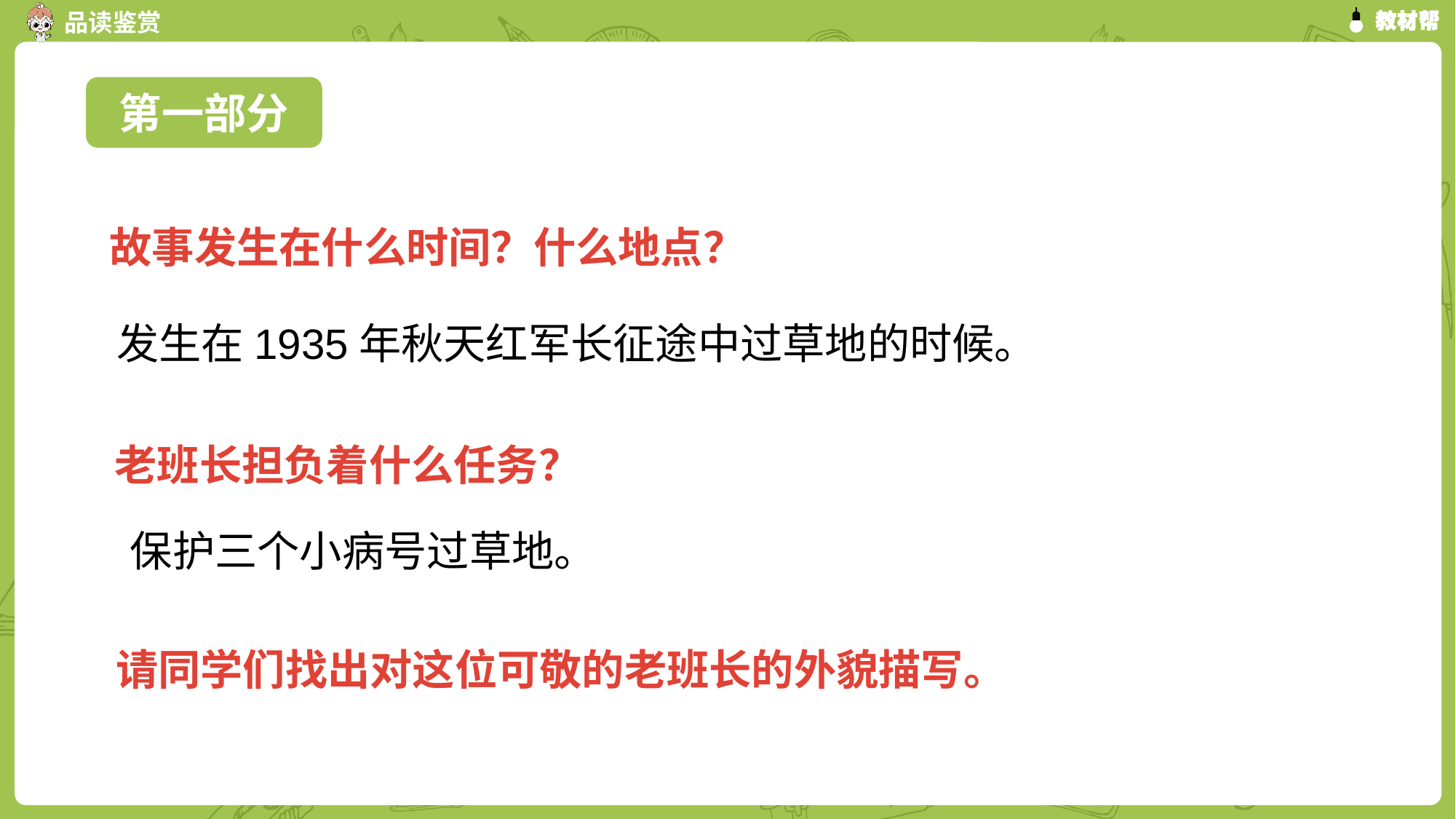

第一部分
故事发生在什么时间？什么地点？
发生在1935年秋天红军长征途中过草地的时候。
老班长担负着什么任务？
保护三个小病号过草地。
请同学们找出对这位可敬的老班长的外貌描写。